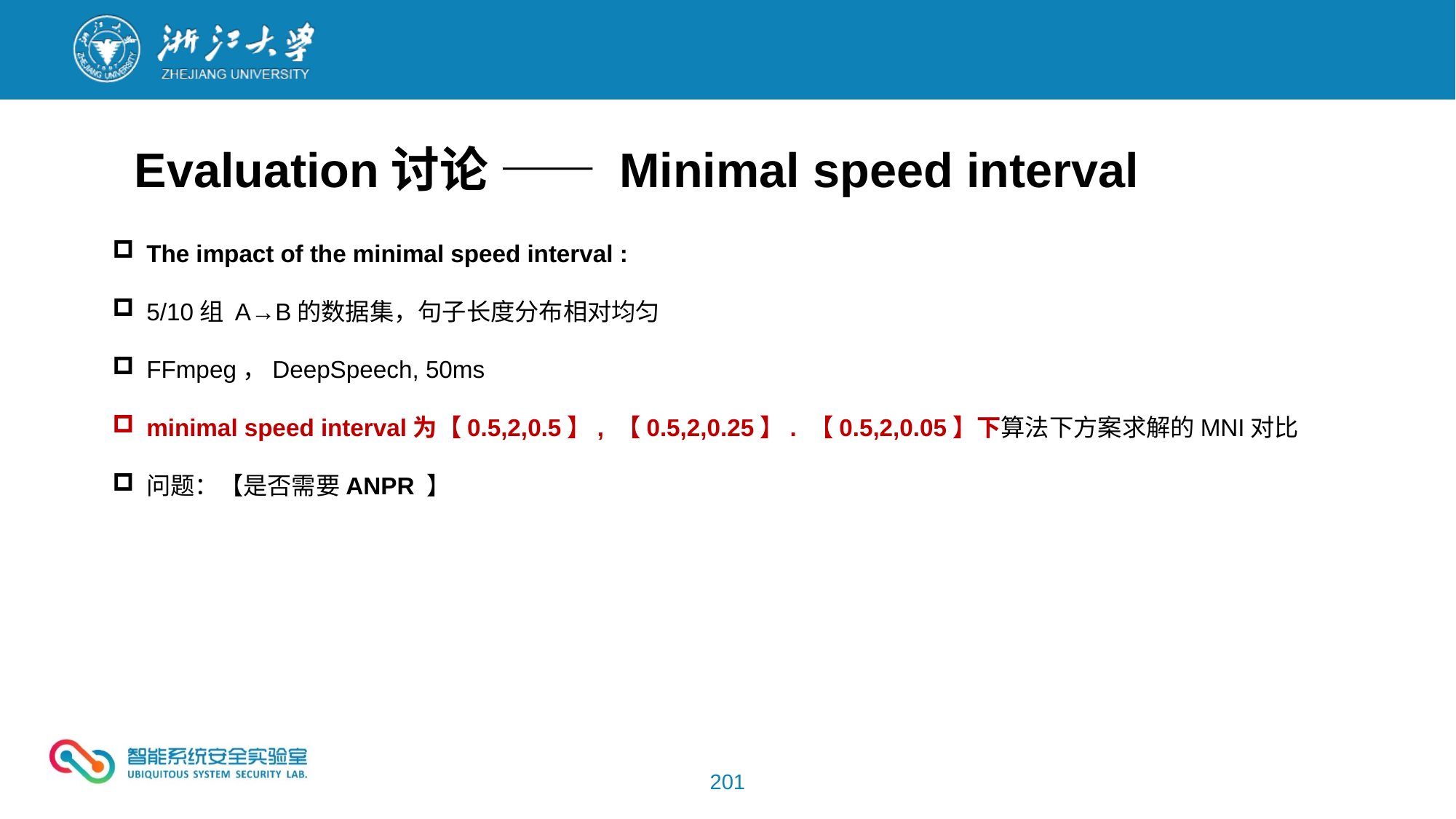

Evaluation讨论 —— Minimal speed interval
The impact of the minimal speed interval :
5/10组 A→B的数据集，句子长度分布相对均匀
FFmpeg，DeepSpeech, 50ms
minimal speed interval为【0.5,2,0.5】, 【0.5,2,0.25】. 【0.5,2,0.05】下算法下方案求解的MNI对比
问题：【是否需要ANPR 】